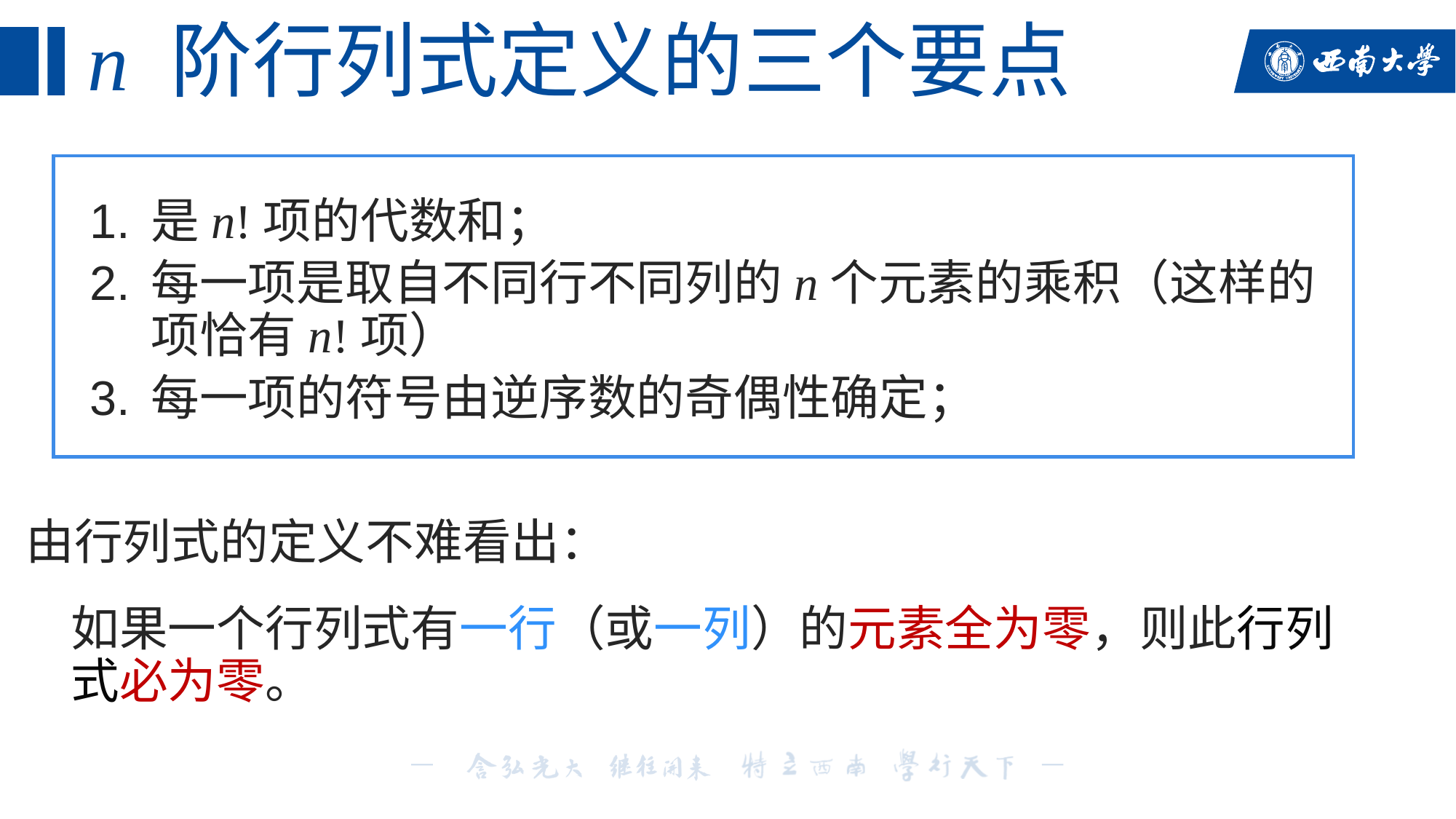

# n 阶行列式定义的三个要点

是n!项的代数和；
每一项是取自不同行不同列的n个元素的乘积（这样的项恰有n!项）
每一项的符号由逆序数的奇偶性确定；
由行列式的定义不难看出：
如果一个行列式有一行（或一列）的元素全为零，则此行列式必为零。